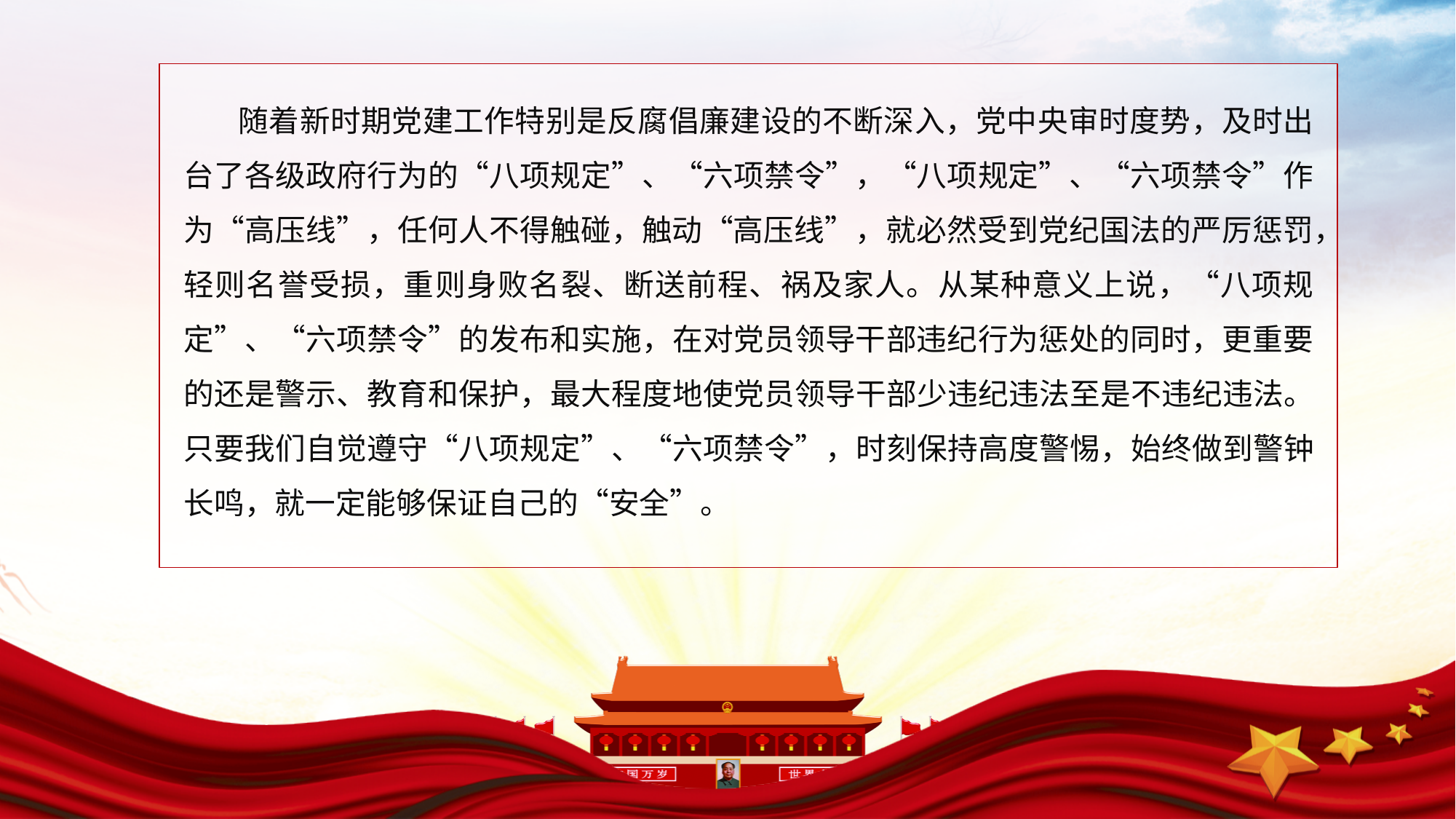

随着新时期党建工作特别是反腐倡廉建设的不断深入，党中央审时度势，及时出台了各级政府行为的“八项规定”、“六项禁令”，“八项规定”、“六项禁令”作为“高压线”，任何人不得触碰，触动“高压线”，就必然受到党纪国法的严厉惩罚，轻则名誉受损，重则身败名裂、断送前程、祸及家人。从某种意义上说，“八项规定”、“六项禁令”的发布和实施，在对党员领导干部违纪行为惩处的同时，更重要的还是警示、教育和保护，最大程度地使党员领导干部少违纪违法至是不违纪违法。只要我们自觉遵守“八项规定”、“六项禁令”，时刻保持高度警惕，始终做到警钟长鸣，就一定能够保证自己的“安全”。